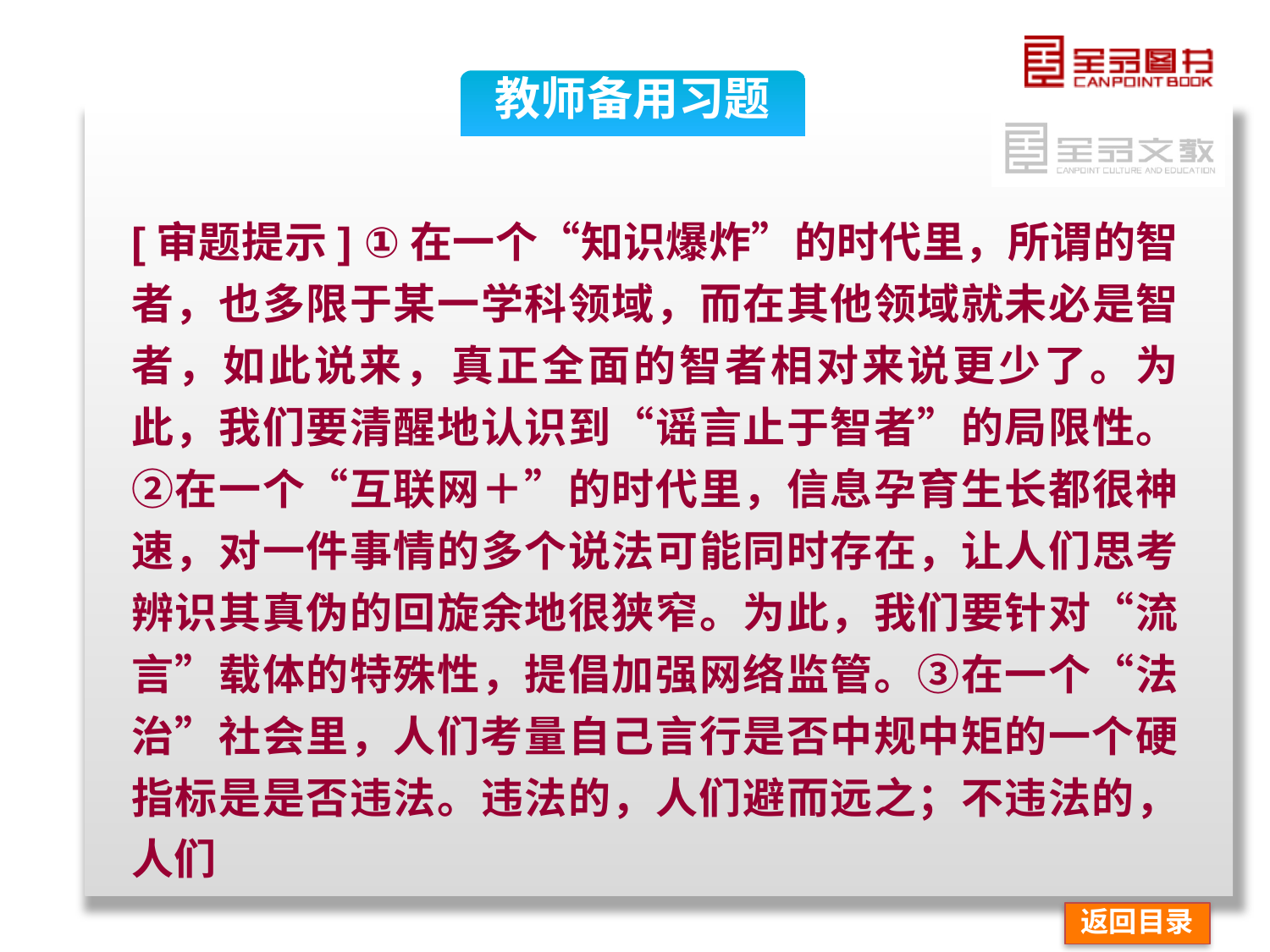

教师备用习题
[审题提示] ①在一个“知识爆炸”的时代里，所谓的智者，也多限于某一学科领域，而在其他领域就未必是智者，如此说来，真正全面的智者相对来说更少了。为此，我们要清醒地认识到“谣言止于智者”的局限性。②在一个“互联网＋”的时代里，信息孕育生长都很神速，对一件事情的多个说法可能同时存在，让人们思考辨识其真伪的回旋余地很狭窄。为此，我们要针对“流言”载体的特殊性，提倡加强网络监管。③在一个“法治”社会里，人们考量自己言行是否中规中矩的一个硬指标是是否违法。违法的，人们避而远之；不违法的，人们
返回目录